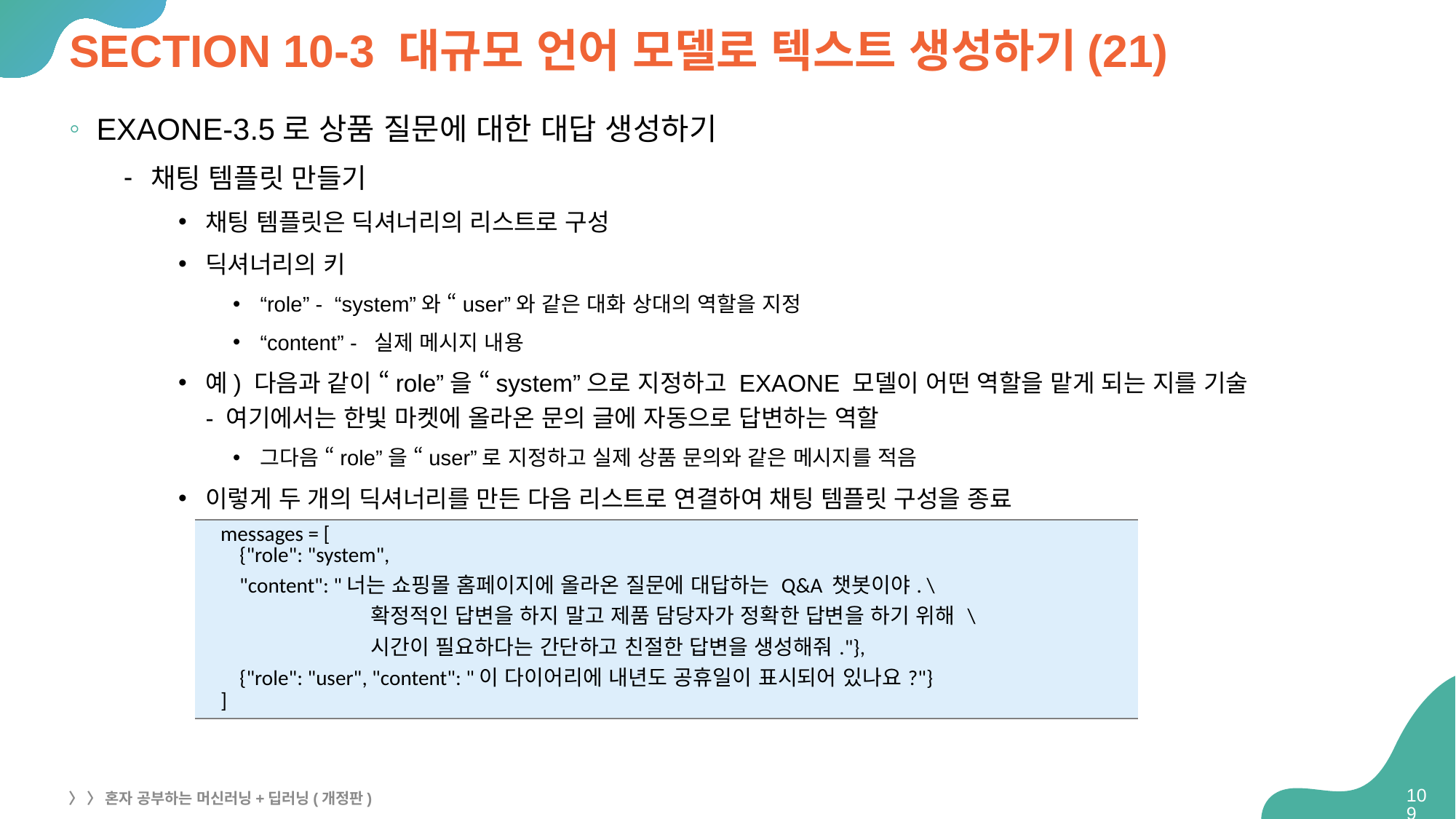

# SECTION 10-3 대규모 언어 모델로 텍스트 생성하기(21)
EXAONE-3.5로 상품 질문에 대한 대답 생성하기
채팅 템플릿 만들기
채팅 템플릿은 딕셔너리의 리스트로 구성
딕셔너리의 키
“role” -  “system”와 “user”와 같은 대화 상대의 역할을 지정
“content” -  실제 메시지 내용
예) 다음과 같이 “role”을 “system”으로 지정하고 EXAONE 모델이 어떤 역할을 맡게 되는 지를 기술
- 여기에서는 한빛 마켓에 올라온 문의 글에 자동으로 답변하는 역할
그다음 “role”을 “user”로 지정하고 실제 상품 문의와 같은 메시지를 적음
이렇게 두 개의 딕셔너리를 만든 다음 리스트로 연결하여 채팅 템플릿 구성을 종료
| messages = [ {"role": "system", "content": "너는 쇼핑몰 홈페이지에 올라온 질문에 대답하는 Q&A 챗봇이야. \ 확정적인 답변을 하지 말고 제품 담당자가 정확한 답변을 하기 위해 \ 시간이 필요하다는 간단하고 친절한 답변을 생성해줘."}, {"role": "user", "content": "이 다이어리에 내년도 공휴일이 표시되어 있나요?"} ] |
| --- |
109
〉 〉 혼자 공부하는 머신러닝+딥러닝(개정판)